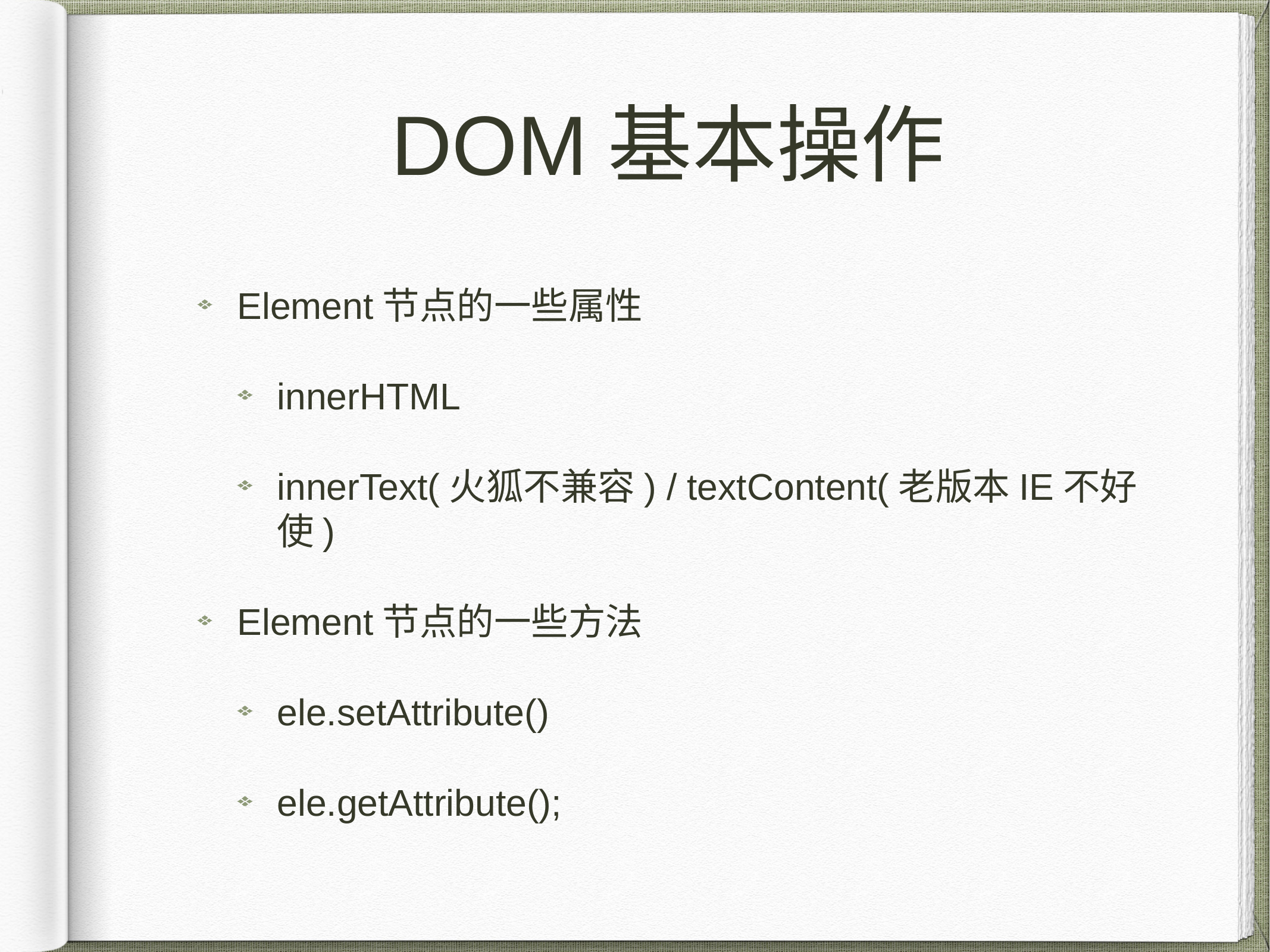

# DOM基本操作
Element节点的一些属性
innerHTML
innerText(火狐不兼容) / textContent(老版本IE不好使)
Element节点的一些方法
ele.setAttribute()
ele.getAttribute();